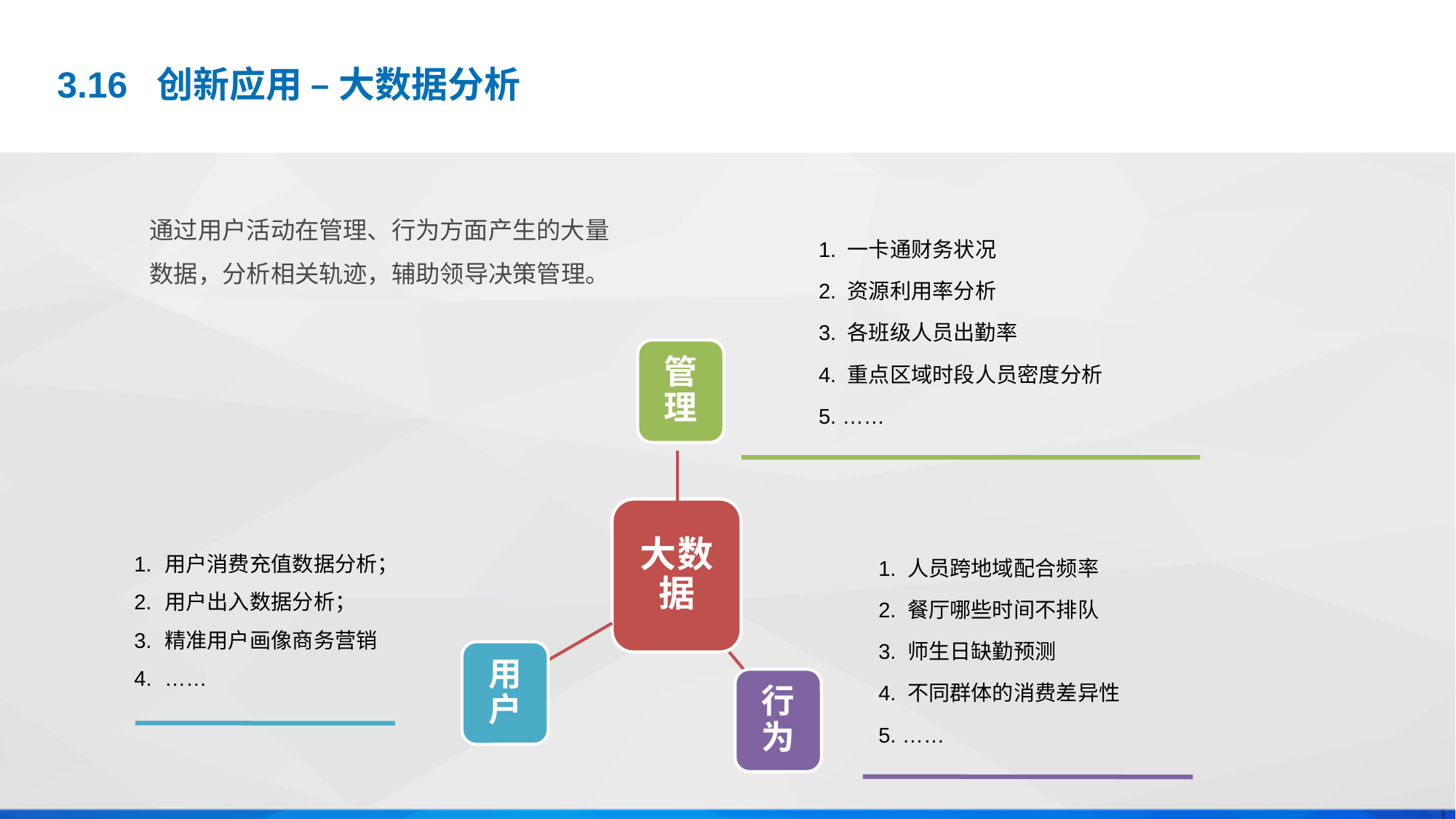

3.16  创新应用 – 大数据分析
通过用户活动在管理、行为方面产生的大量数据，分析相关轨迹，辅助领导决策管理。
1. 一卡通财务状况
2. 资源利用率分析
3. 各班级人员出勤率
4. 重点区域时段人员密度分析
5. ……

管理

大数据

用户

行为

用户消费充值数据分析；
用户出入数据分析；
精准用户画像商务营销
……
1. 人员跨地域配合频率
2. 餐厅哪些时间不排队
3. 师生日缺勤预测
4. 不同群体的消费差异性
5. ……